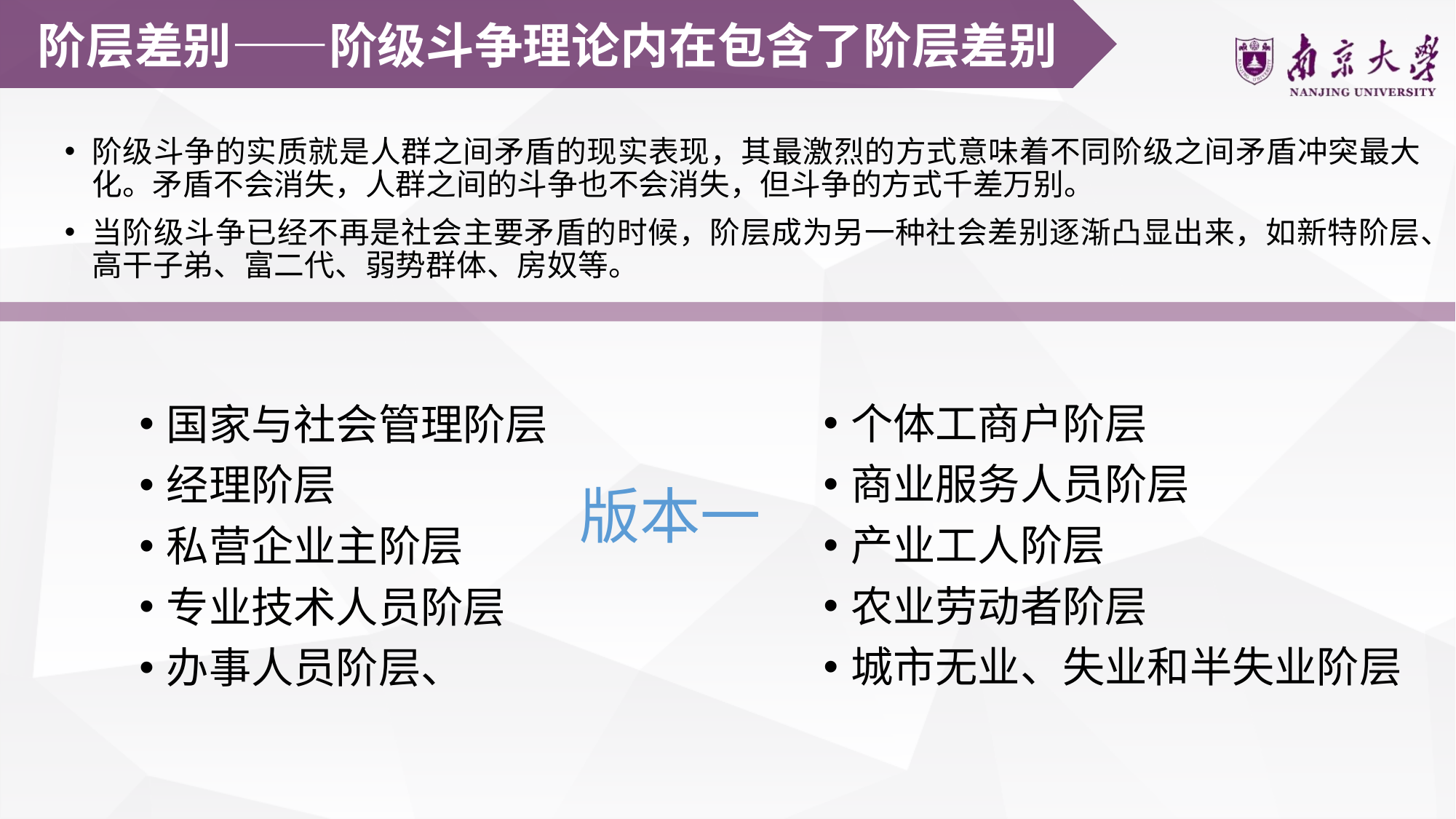

阶层差别——阶级斗争理论内在包含了阶层差别
阶级斗争的实质就是人群之间矛盾的现实表现，其最激烈的方式意味着不同阶级之间矛盾冲突最大化。矛盾不会消失，人群之间的斗争也不会消失，但斗争的方式千差万别。
当阶级斗争已经不再是社会主要矛盾的时候，阶层成为另一种社会差别逐渐凸显出来，如新特阶层、高干子弟、富二代、弱势群体、房奴等。

个体工商户阶层
商业服务人员阶层
产业工人阶层
农业劳动者阶层
城市无业、失业和半失业阶层
国家与社会管理阶层
经理阶层
私营企业主阶层
专业技术人员阶层
办事人员阶层、

版本一